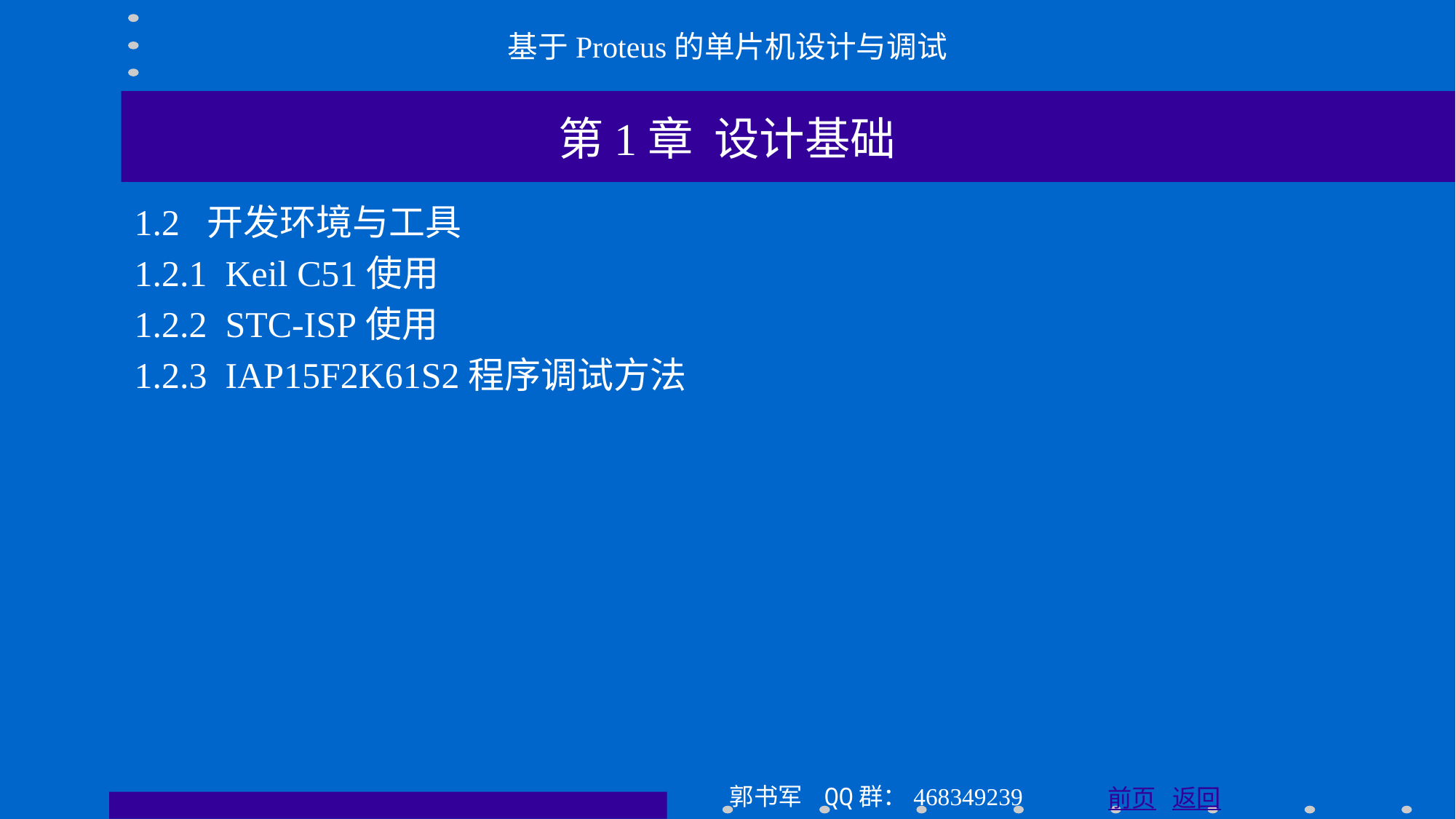

基于Proteus的单片机设计与调试
第1章  设计基础
1.2  开发环境与工具
1.2.1  Keil C51使用
1.2.2  STC-ISP使用
1.2.3  IAP15F2K61S2程序调试方法
郭书军   QQ群：468349239
前页   返回